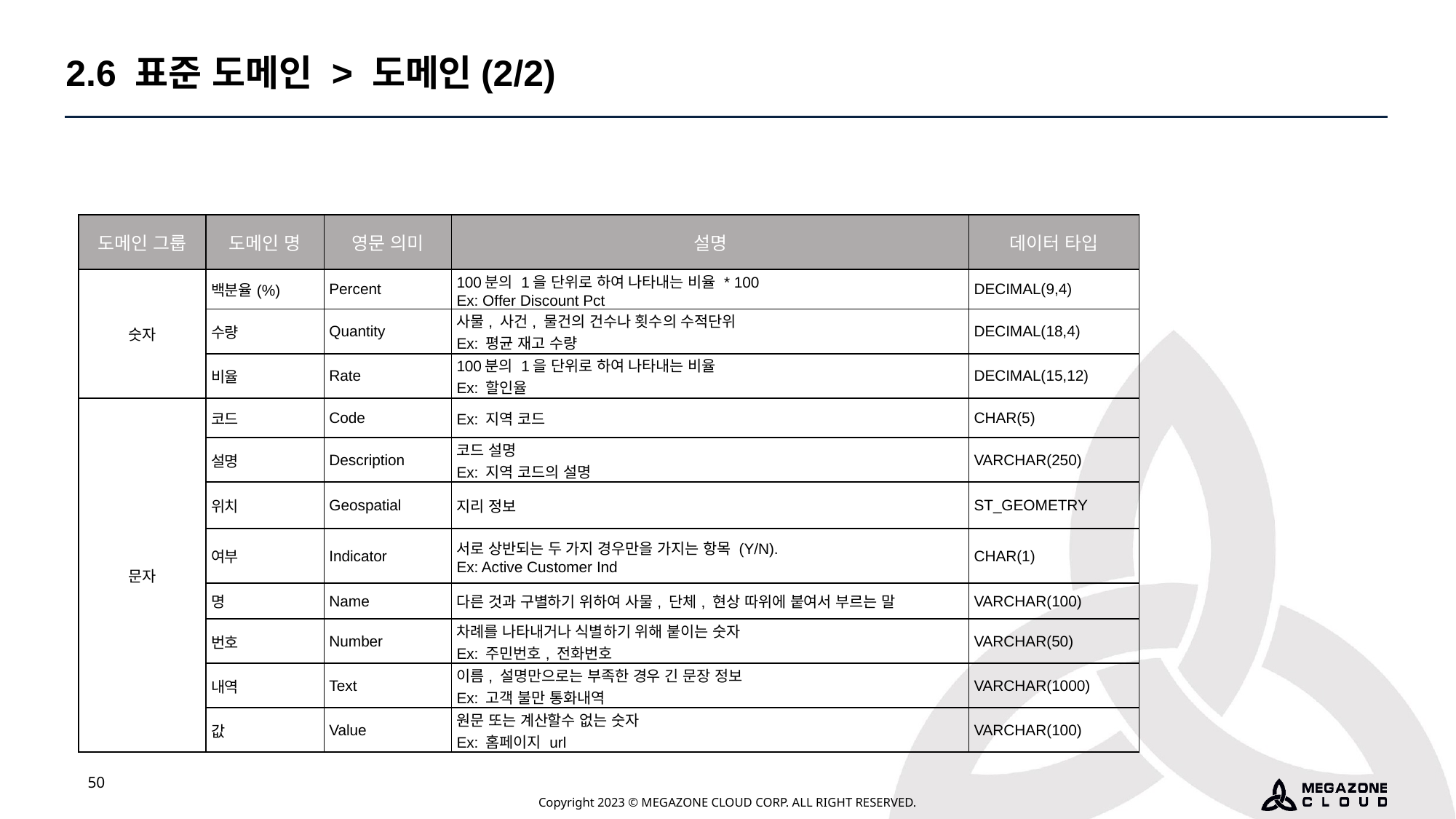

2.6 표준 도메인 > 도메인(2/2)
| 도메인 그룹 | 도메인 명 | 영문 의미 | 설명 | 데이터 타입 |
| --- | --- | --- | --- | --- |
| 숫자 | 백분율(%) | Percent | 100분의 1을 단위로 하여 나타내는 비율 \* 100 Ex: Offer Discount Pct | DECIMAL(9,4) |
|  | 수량 | Quantity | 사물, 사건, 물건의 건수나 횟수의 수적단위 Ex: 평균 재고 수량 | DECIMAL(18,4) |
|  | 비율 | Rate | 100분의 1을 단위로 하여 나타내는 비율 Ex: 할인율 | DECIMAL(15,12) |
| 문자 | 코드 | Code | Ex: 지역 코드 | CHAR(5) |
|  | 설명 | Description | 코드 설명 Ex: 지역 코드의 설명 | VARCHAR(250) |
|  | 위치 | Geospatial | 지리 정보 | ST\_GEOMETRY |
|  | 여부 | Indicator | 서로 상반되는 두 가지 경우만을 가지는 항목 (Y/N). Ex: Active Customer Ind | CHAR(1) |
|  | 명 | Name | 다른 것과 구별하기 위하여 사물, 단체, 현상 따위에 붙여서 부르는 말 | VARCHAR(100) |
|  | 번호 | Number | 차례를 나타내거나 식별하기 위해 붙이는 숫자 Ex: 주민번호, 전화번호 | VARCHAR(50) |
|  | 내역 | Text | 이름, 설명만으로는 부족한 경우 긴 문장 정보 Ex: 고객 불만 통화내역 | VARCHAR(1000) |
|  | 값 | Value | 원문 또는 계산할수 없는 숫자 Ex: 홈페이지 url | VARCHAR(100) |